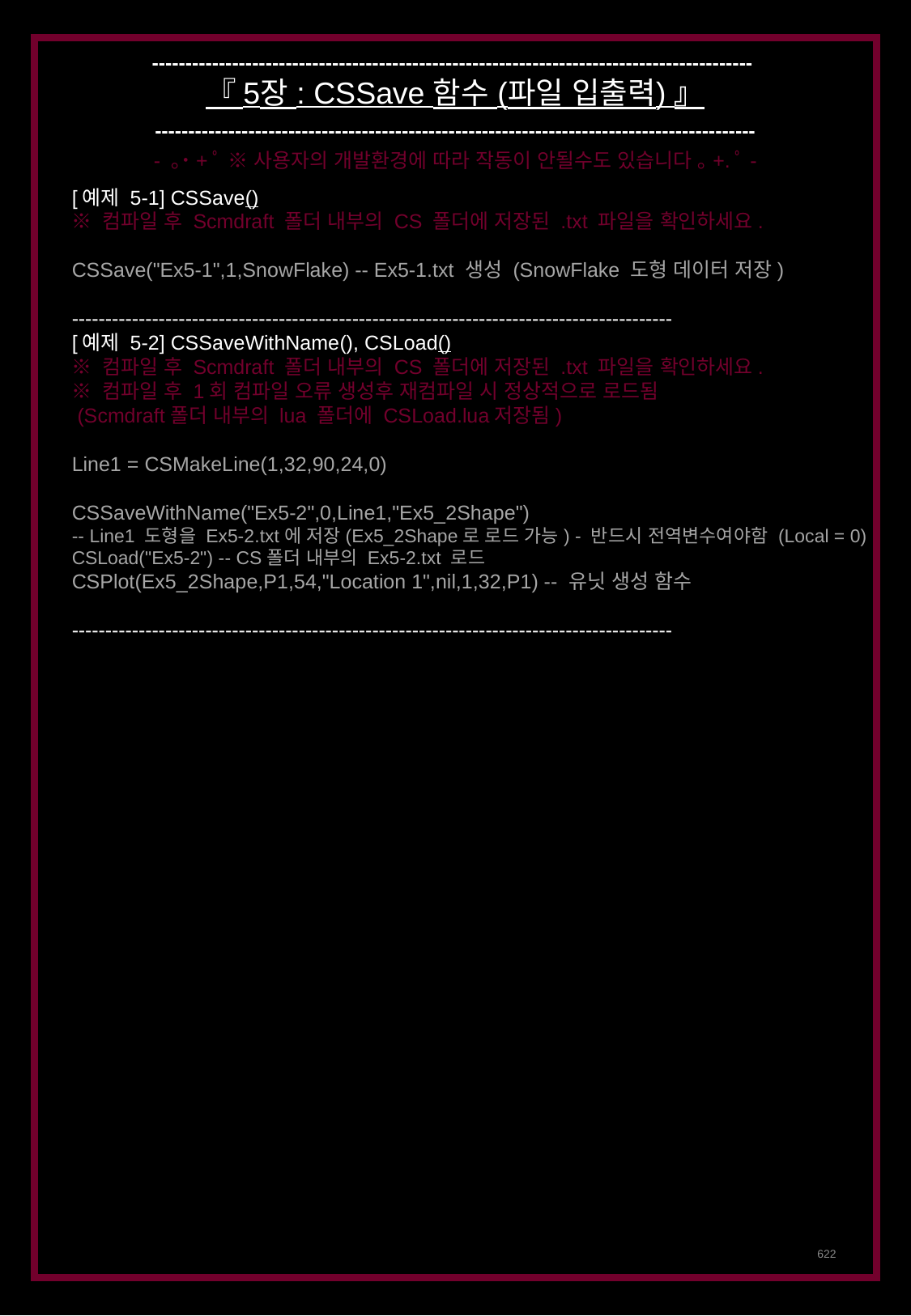

------------------------------------------------------------------------------------------
『 5장 : CSSave 함수 (파일 입출력) 』
------------------------------------------------------------------------------------------
- ｡˙+ﾟ ※ 사용자의 개발환경에 따라 작동이 안될수도 있습니다 ｡+.ﾟ-
[예제 5-1] CSSave()
※ 컴파일 후 Scmdraft 폴더 내부의 CS 폴더에 저장된 .txt 파일을 확인하세요.

CSSave("Ex5-1",1,SnowFlake) -- Ex5-1.txt 생성 (SnowFlake 도형 데이터 저장)

------------------------------------------------------------------------------------------
[예제 5-2] CSSaveWithName(), CSLoad()
※ 컴파일 후 Scmdraft 폴더 내부의 CS 폴더에 저장된 .txt 파일을 확인하세요.
※ 컴파일 후 1회 컴파일 오류 생성후 재컴파일 시 정상적으로 로드됨
 (Scmdraft폴더 내부의 lua 폴더에 CSLoad.lua저장됨)

Line1 = CSMakeLine(1,32,90,24,0)

CSSaveWithName("Ex5-2",0,Line1,"Ex5_2Shape")
-- Line1 도형을 Ex5-2.txt에 저장(Ex5_2Shape로 로드 가능) - 반드시 전역변수여야함 (Local = 0)
CSLoad("Ex5-2") -- CS폴더 내부의 Ex5-2.txt 로드
CSPlot(Ex5_2Shape,P1,54,"Location 1",nil,1,32,P1) -- 유닛 생성 함수

------------------------------------------------------------------------------------------
622